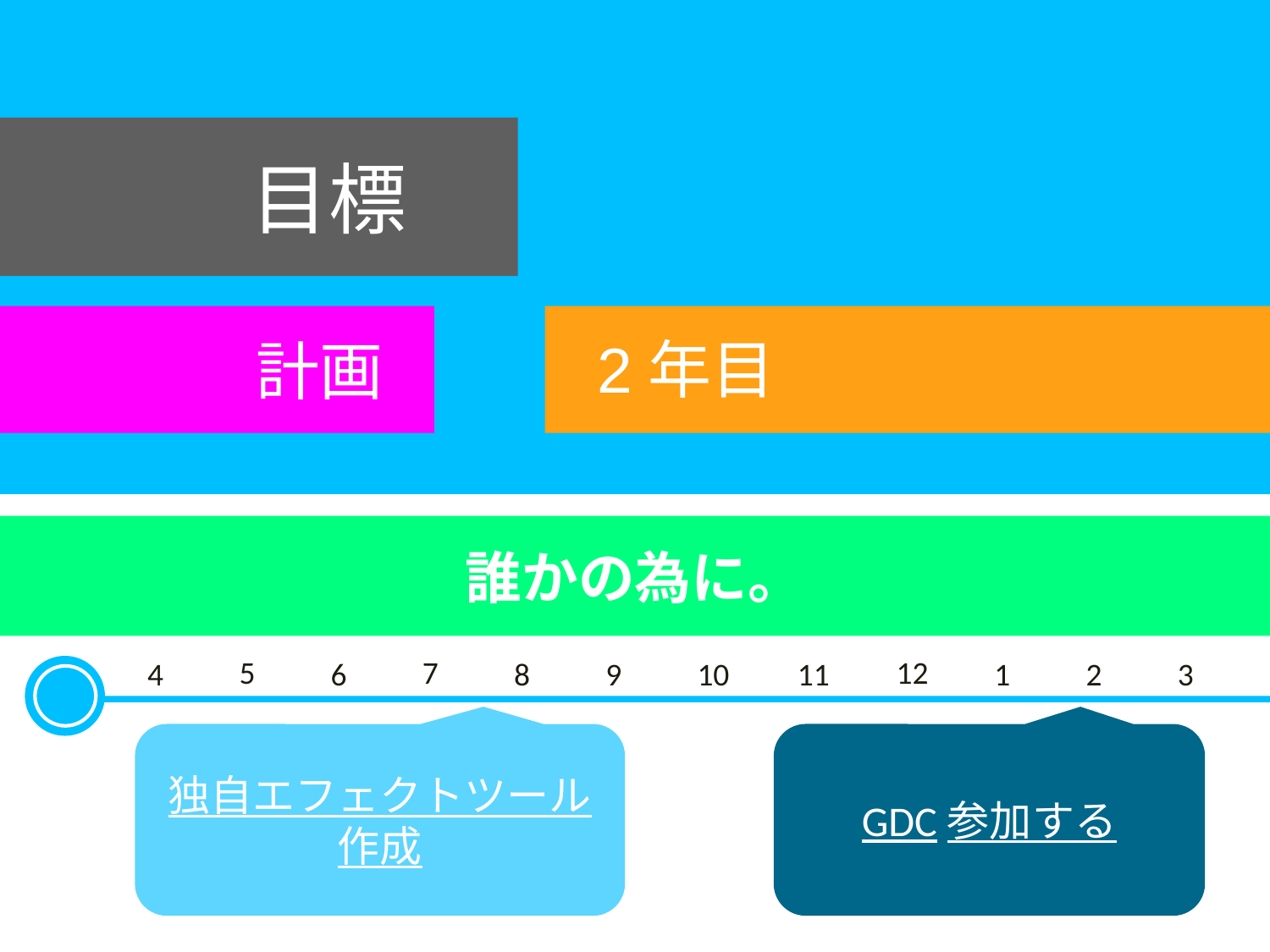

# 目標

計画

2年目

誰かの為に。
5
7
12
4
6
9
10
1
2
3
8
11

独自エフェクトツール作成
GDC参加する